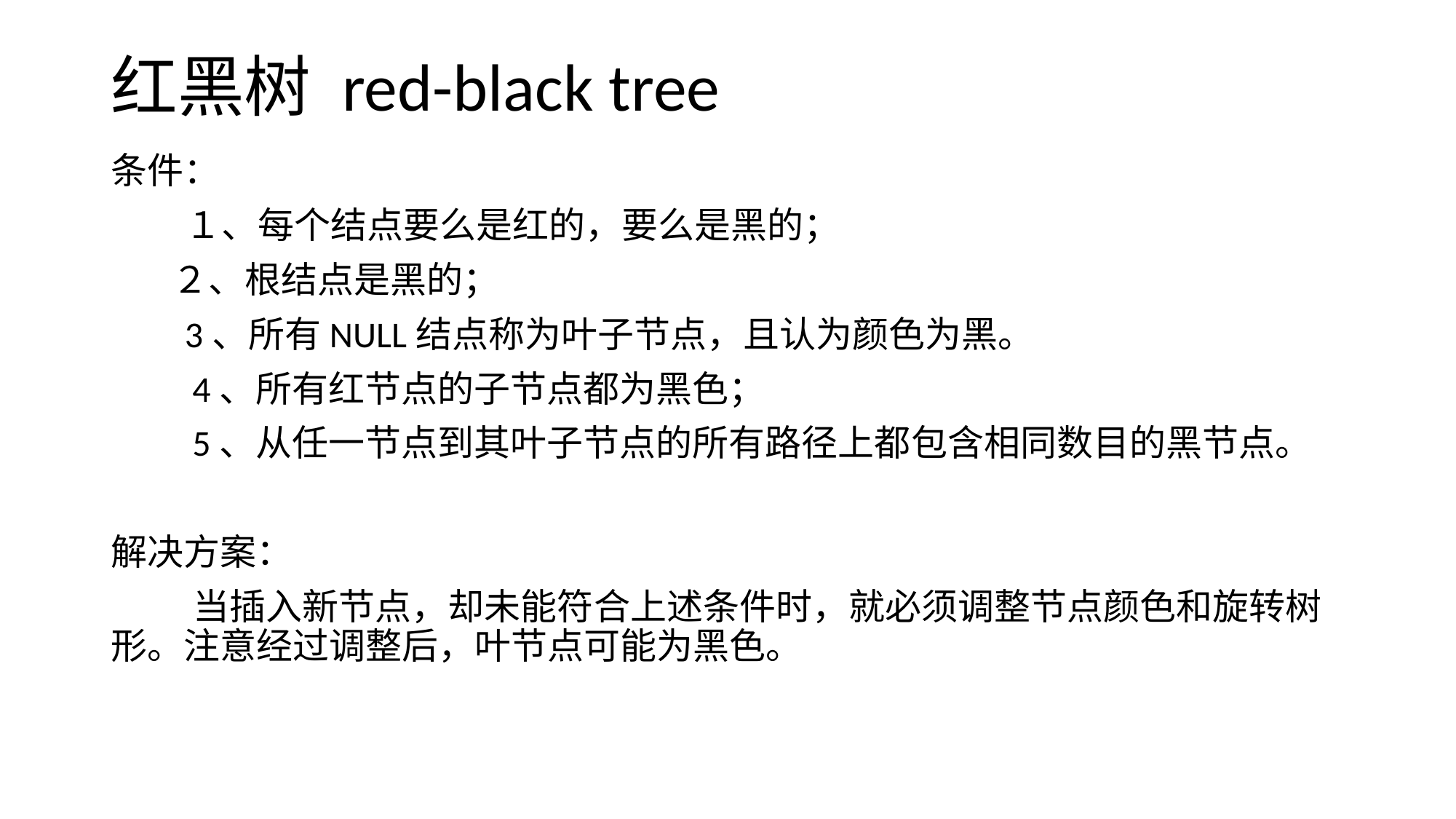

# 红黑树 red-black tree
条件：
        １、每个结点要么是红的，要么是黑的；
　   ２、根结点是黑的；
         3、所有NULL结点称为叶子节点，且认为颜色为黑。
　　4、所有红节点的子节点都为黑色；
　　5、从任一节点到其叶子节点的所有路径上都包含相同数目的黑节点。

解决方案：
         当插入新节点，却未能符合上述条件时，就必须调整节点颜色和旋转树形。注意经过调整后，叶节点可能为黑色。